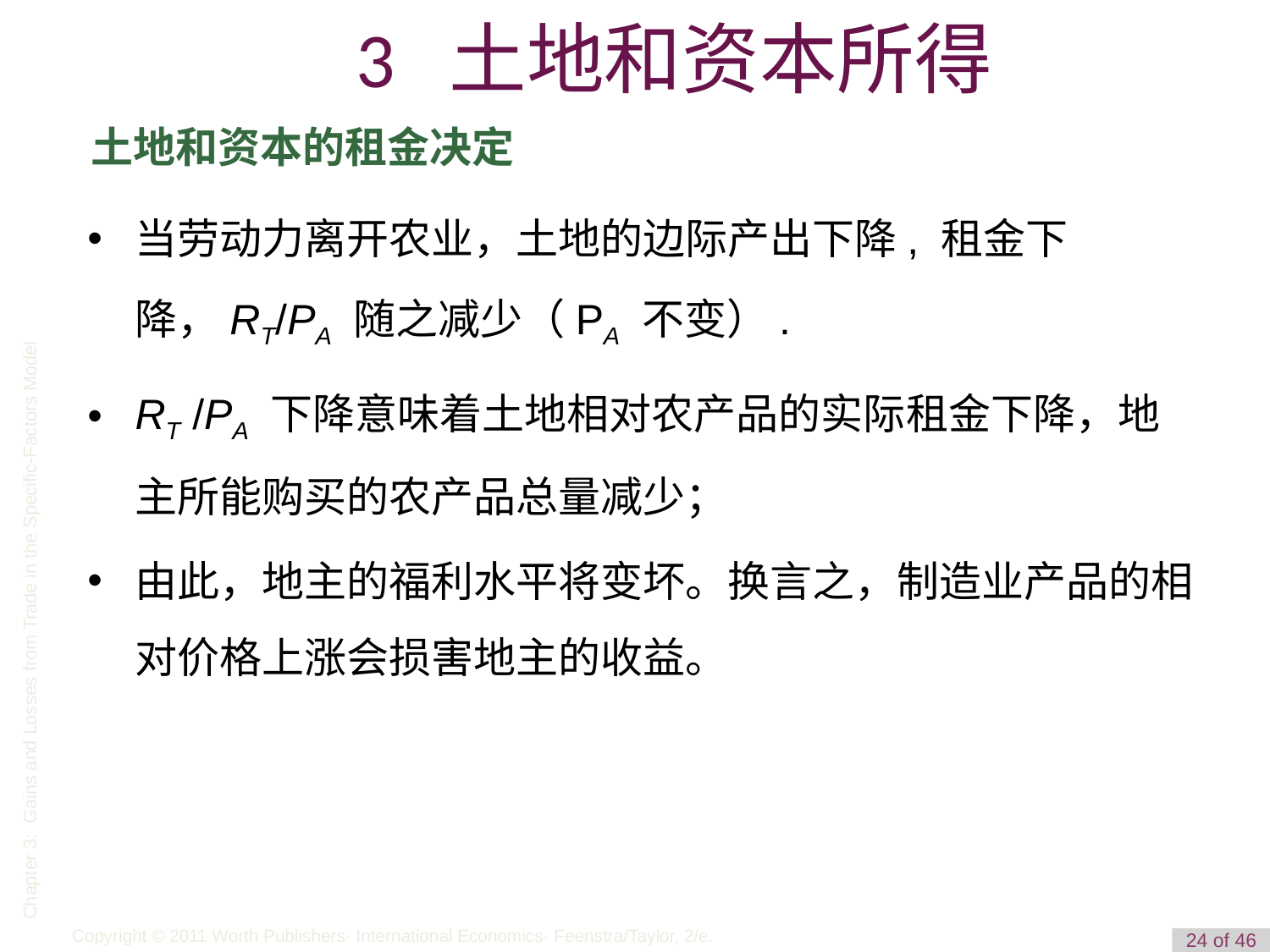

3  土地和资本所得
土地和资本的租金决定
当劳动力离开农业，土地的边际产出下降, 租金下降，RT/PA 随之减少（PA 不变）.
RT /PA 下降意味着土地相对农产品的实际租金下降，地主所能购买的农产品总量减少；
由此，地主的福利水平将变坏。换言之，制造业产品的相对价格上涨会损害地主的收益。